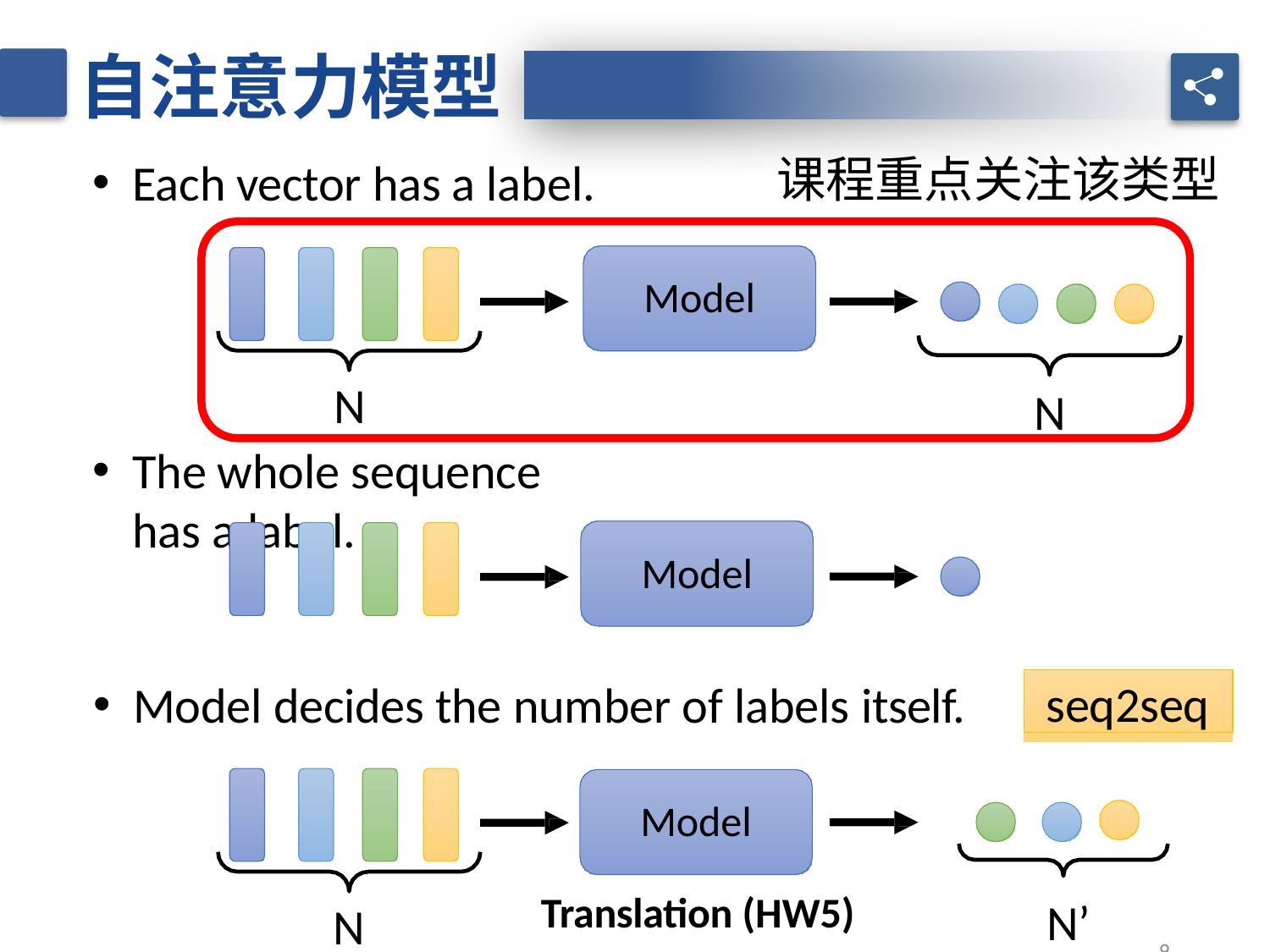

自注意力模型

课程重点关注该类型
Each vector has a label.

Model

N
The whole sequence has a label.
N

Model

seq2seq
Model decides the number of labels itself.

Model

Translation (HW5)
N’
N
9